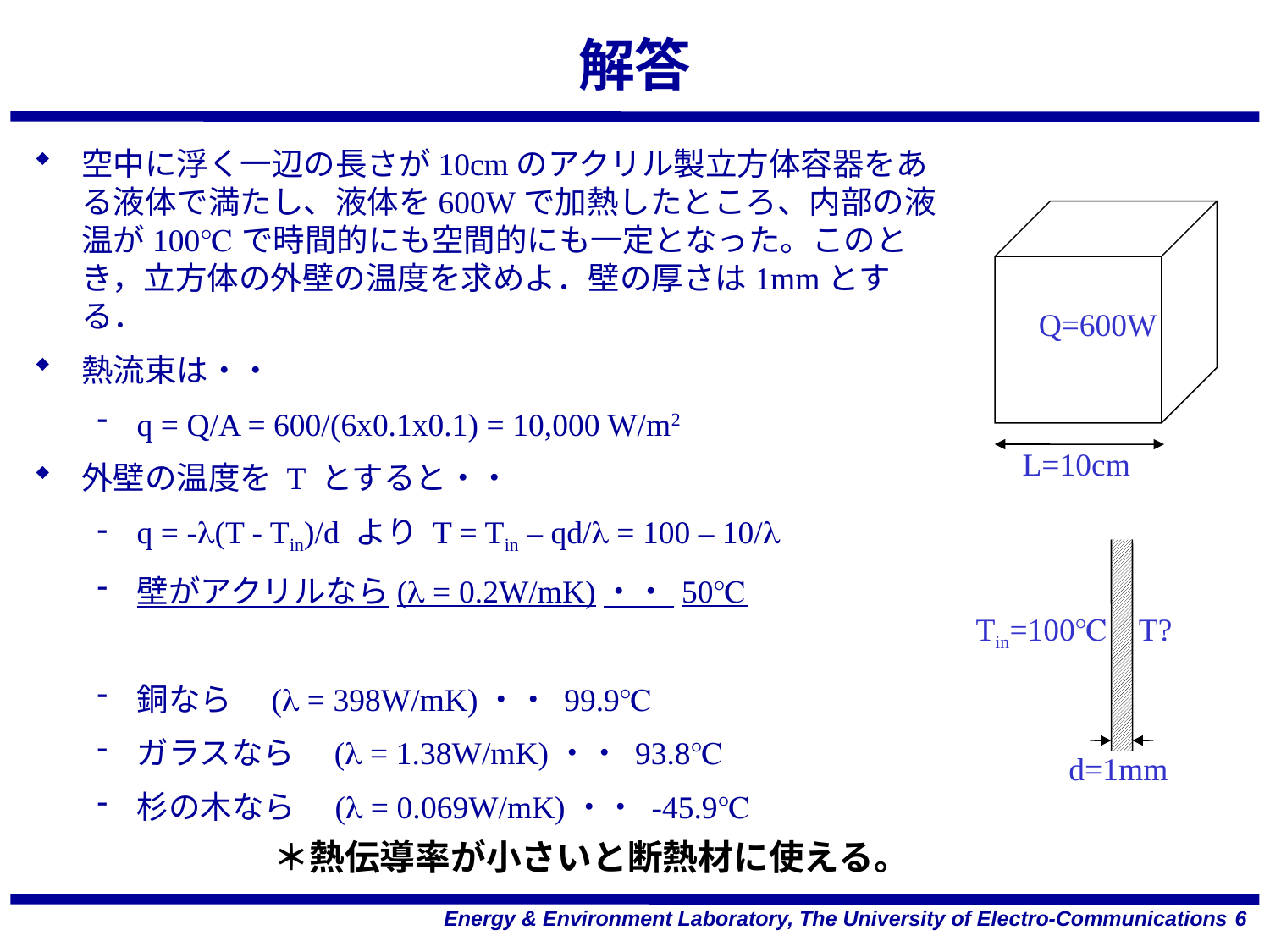

# 解答
空中に浮く一辺の長さが10cmのアクリル製立方体容器をある液体で満たし、液体を600Wで加熱したところ、内部の液温が100℃で時間的にも空間的にも一定となった。このとき，立方体の外壁の温度を求めよ．壁の厚さは1mmとする．
熱流束は・・
q = Q/A = 600/(6x0.1x0.1) = 10,000 W/m2
外壁の温度を T とすると・・
q = -λ(T - Tin)/d より T = Tin – qd/λ = 100 – 10/λ
壁がアクリルなら(λ = 0.2W/mK)・・ 50℃

銅なら　(λ = 398W/mK)・・ 99.9℃
ガラスなら　(λ = 1.38W/mK)・・ 93.8℃
杉の木なら　(λ = 0.069W/mK)・・ -45.9℃

Q=600W
L=10cm

Tin=100℃
T?

d=1mm
＊熱伝導率が小さいと断熱材に使える。